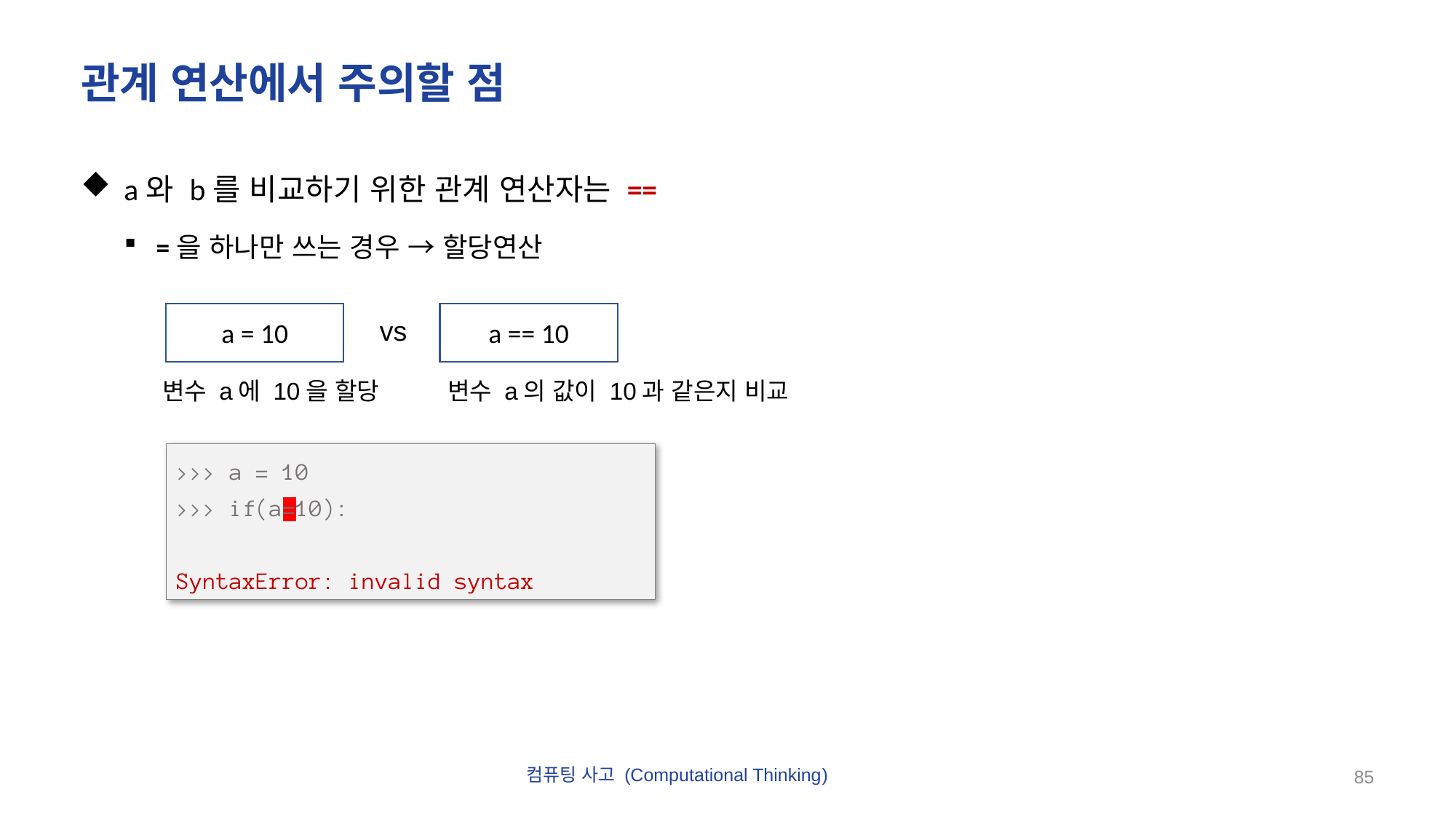

# 관계 연산에서 주의할 점
a와 b를 비교하기 위한 관계 연산자는 ==
=을 하나만 쓰는 경우 → 할당연산

a = 10
a == 10
vs
변수 a에 10을 할당
변수 a의 값이 10과 같은지 비교
>>> a = 10
>>> if(a=10):

SyntaxError: invalid syntax